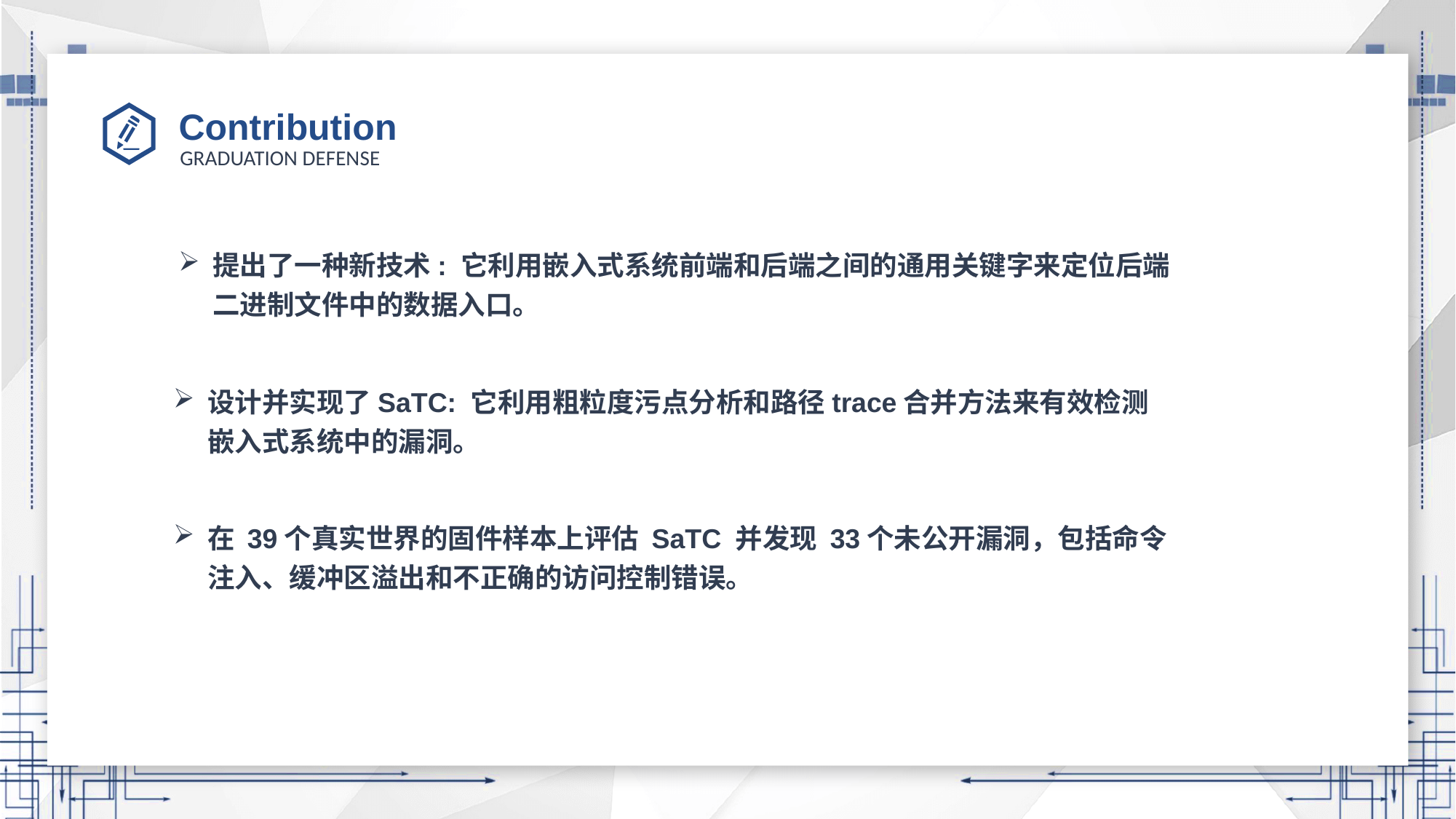

# Contribution
提出了一种新技术: 它利用嵌入式系统前端和后端之间的通用关键字来定位后端二进制文件中的数据入口。
设计并实现了SaTC: 它利用粗粒度污点分析和路径trace合并方法来有效检测嵌入式系统中的漏洞。
在 39个真实世界的固件样本上评估 SaTC 并发现 33个未公开漏洞，包括命令注入、缓冲区溢出和不正确的访问控制错误。